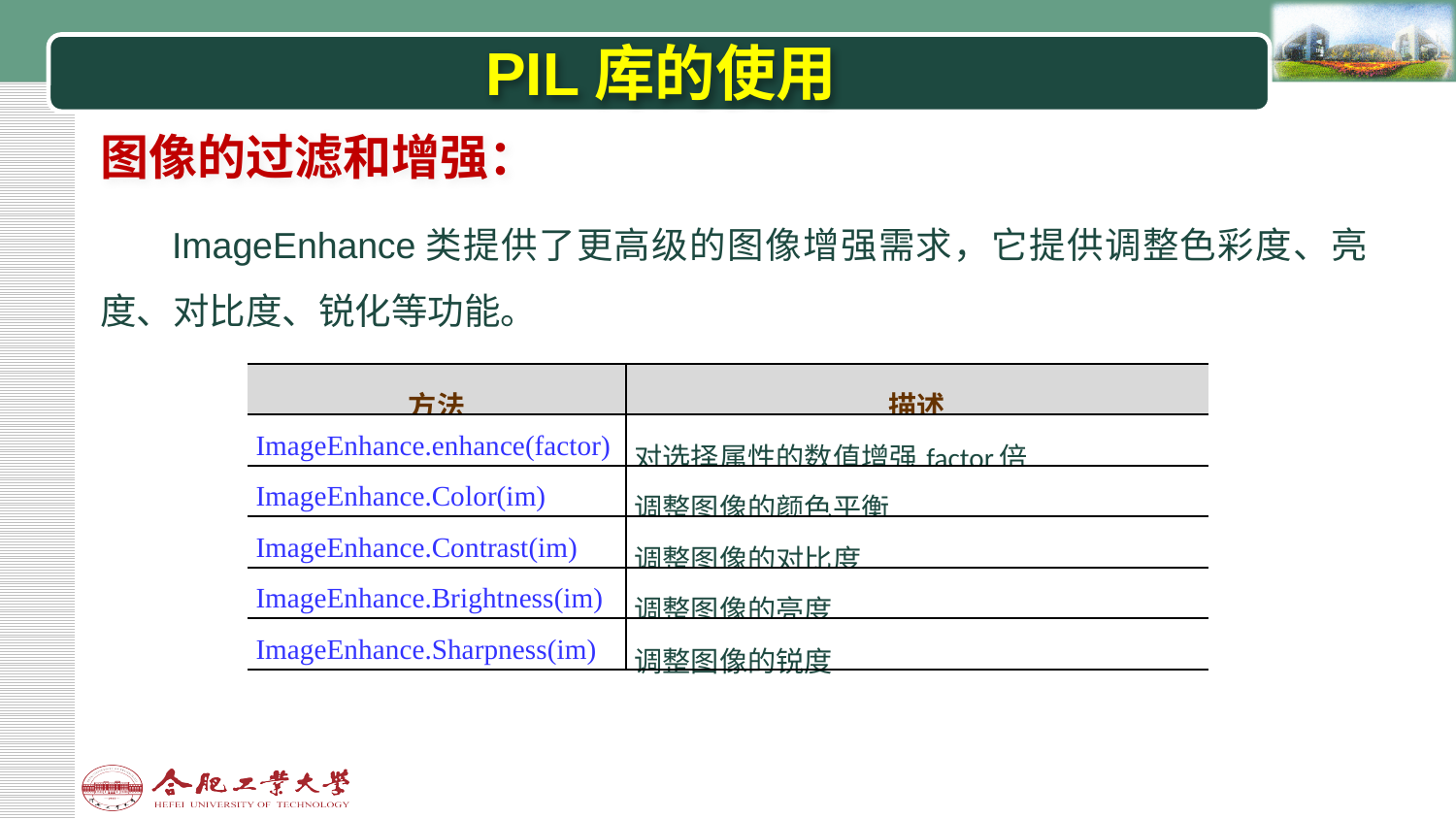

# PIL库的使用
图像的过滤和增强：
ImageEnhance类提供了更高级的图像增强需求，它提供调整色彩度、亮度、对比度、锐化等功能。
| 方法 | 描述 |
| --- | --- |
| ImageEnhance.enhance(factor) | 对选择属性的数值增强factor倍 |
| ImageEnhance.Color(im) | 调整图像的颜色平衡 |
| ImageEnhance.Contrast(im) | 调整图像的对比度 |
| ImageEnhance.Brightness(im) | 调整图像的亮度 |
| ImageEnhance.Sharpness(im) | 调整图像的锐度 |